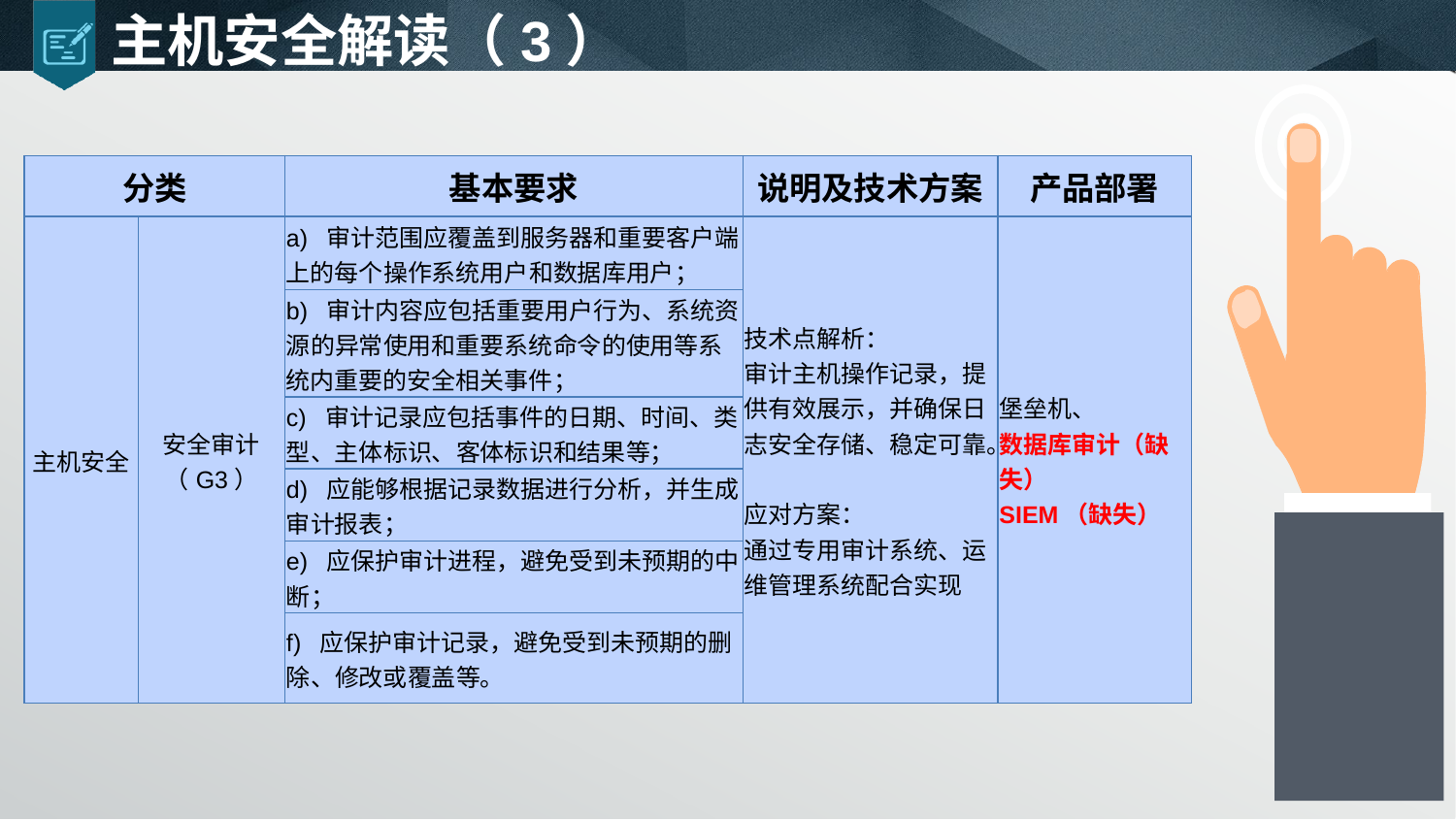

# 主机安全解读（3）

| 分类 |  | 基本要求 | 说明及技术方案 | 产品部署 |
| --- | --- | --- | --- | --- |
| 主机安全 | 安全审计（G3） | a) 审计范围应覆盖到服务器和重要客户端上的每个操作系统用户和数据库用户； | 技术点解析： 审计主机操作记录，提供有效展示，并确保日志安全存储、稳定可靠。 应对方案： 通过专用审计系统、运维管理系统配合实现 | 堡垒机、 数据库审计（缺失） SIEM（缺失） |
|  |  | b) 审计内容应包括重要用户行为、系统资源的异常使用和重要系统命令的使用等系统内重要的安全相关事件； |  |  |
|  |  | c) 审计记录应包括事件的日期、时间、类型、主体标识、客体标识和结果等； |  |  |
|  |  | d) 应能够根据记录数据进行分析，并生成审计报表； |  |  |
|  |  | e) 应保护审计进程，避免受到未预期的中断； |  |  |
|  |  | f) 应保护审计记录，避免受到未预期的删除、修改或覆盖等。 |  |  |